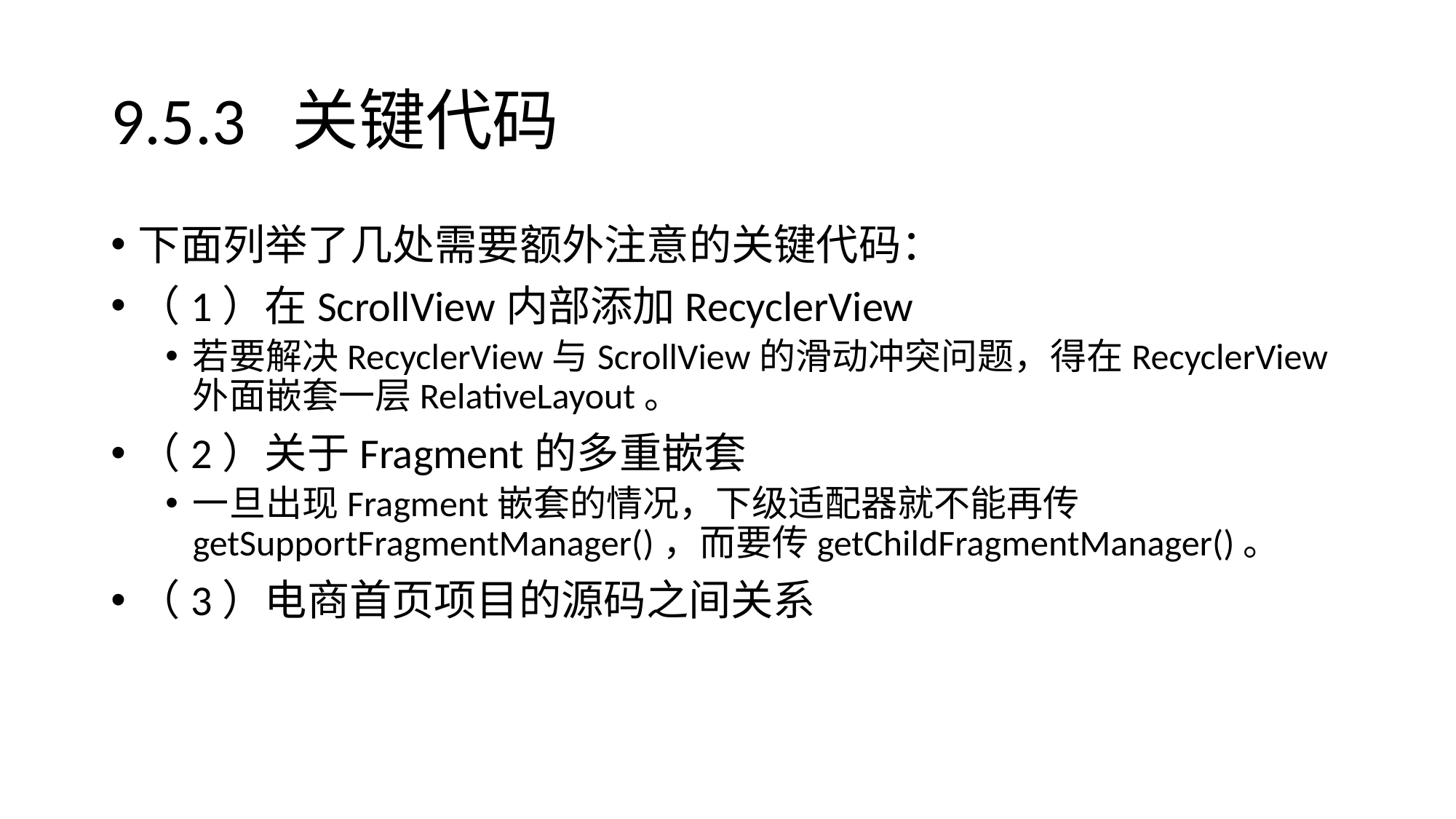

# 9.5.3  关键代码
下面列举了几处需要额外注意的关键代码：
（1）在ScrollView内部添加RecyclerView
若要解决RecyclerView与ScrollView的滑动冲突问题，得在RecyclerView外面嵌套一层RelativeLayout。
（2）关于Fragment的多重嵌套
一旦出现Fragment嵌套的情况，下级适配器就不能再传getSupportFragmentManager()，而要传getChildFragmentManager()。
（3）电商首页项目的源码之间关系